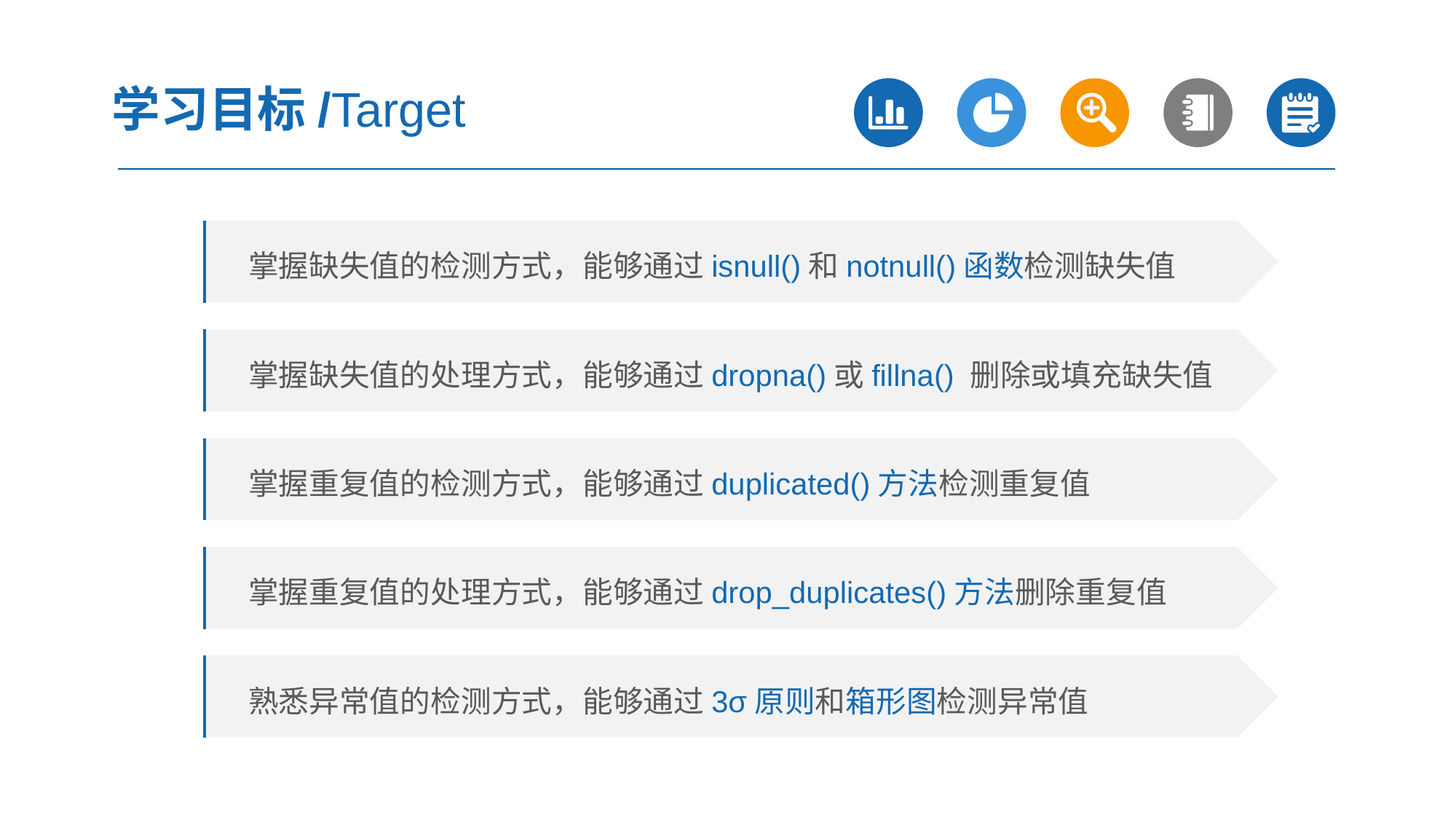

学习目标/Target
    掌握缺失值的检测方式，能够通过isnull()和notnull()函数检测缺失值

    掌握缺失值的处理方式，能够通过dropna()或fillna() 删除或填充缺失值

    掌握重复值的检测方式，能够通过duplicated()方法检测重复值

    掌握重复值的处理方式，能够通过drop_duplicates()方法删除重复值

    熟悉异常值的检测方式，能够通过3σ原则和箱形图检测异常值